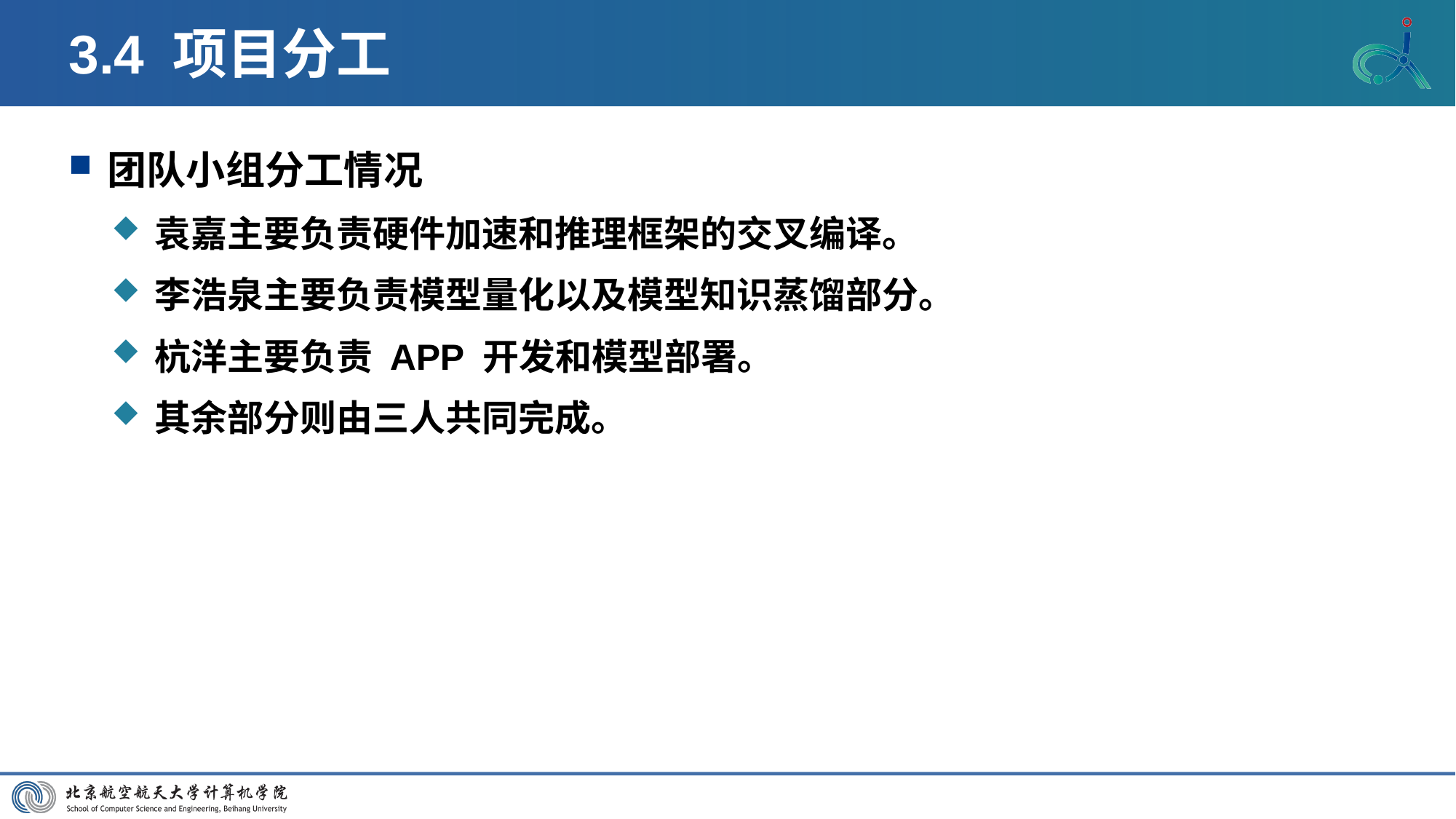

# 3.4 项目分工
团队小组分工情况
袁嘉主要负责硬件加速和推理框架的交叉编译。
李浩泉主要负责模型量化以及模型知识蒸馏部分。
杭洋主要负责 APP 开发和模型部署。
其余部分则由三人共同完成。

14